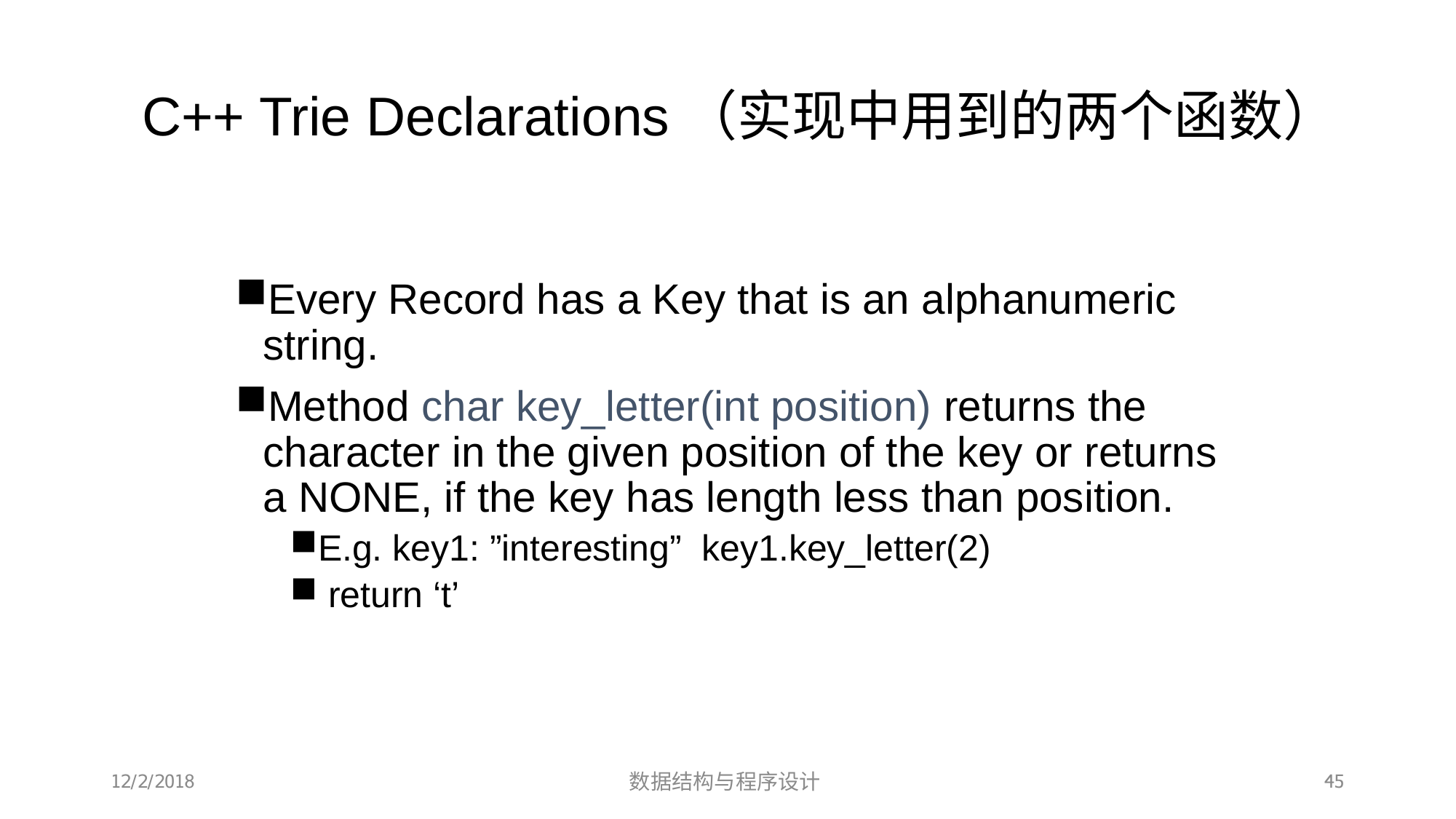

# C++ Trie Declarations（实现中用到的两个函数）
Every Record has a Key that is an alphanumeric string.
Method char key_letter(int position) returns the character in the given position of the key or returns a NONE, if the key has length less than position.
E.g. key1: ”interesting”  key1.key_letter(2)
 return ‘t’
12/2/2018
数据结构与程序设计
45